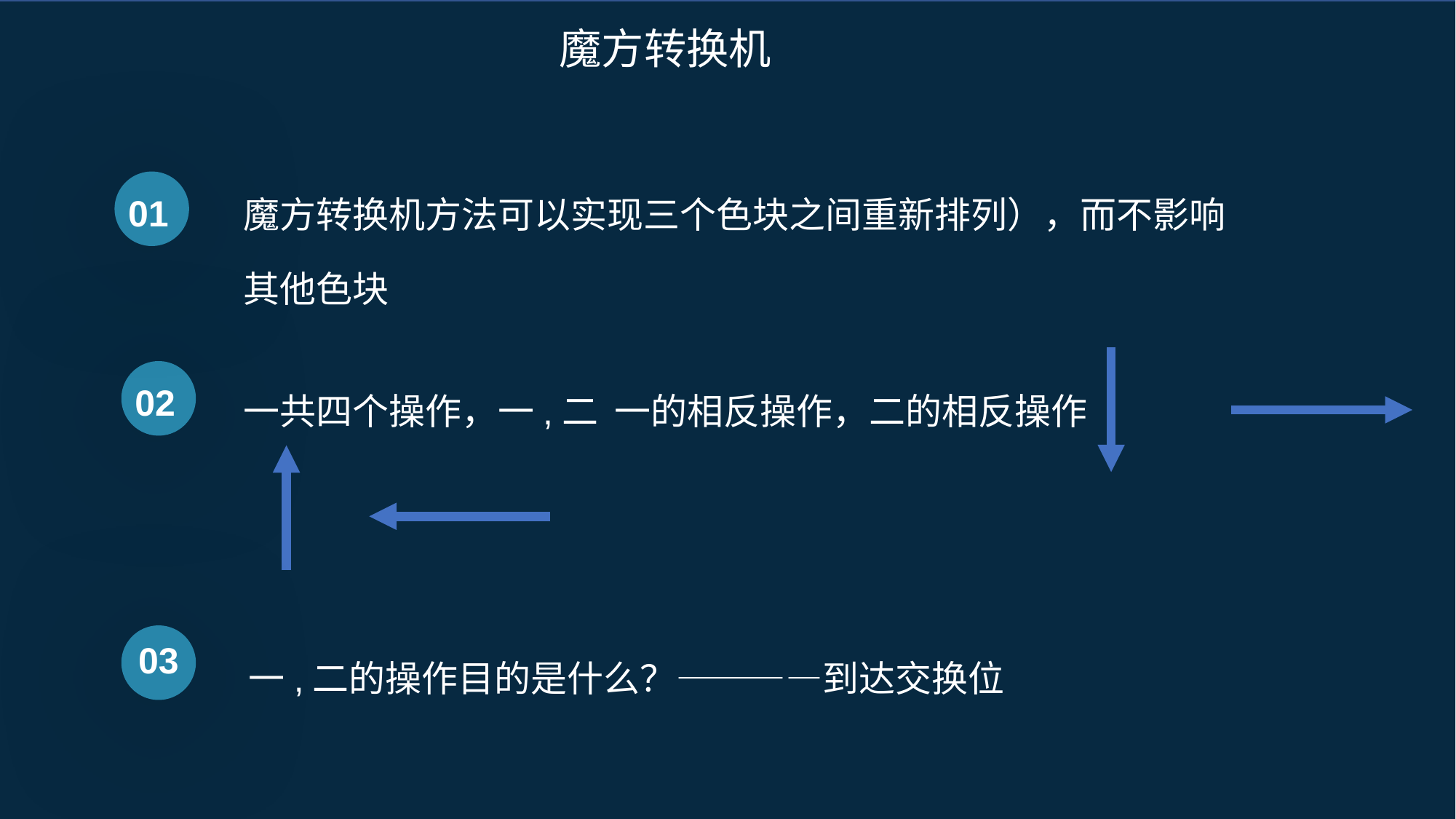

魔方转换机
魔方转换机方法可以实现三个色块之间重新排列），而不影响其他色块

01
一共四个操作，一,二  一的相反操作，二的相反操作

02
一,二的操作目的是什么？————到达交换位

03